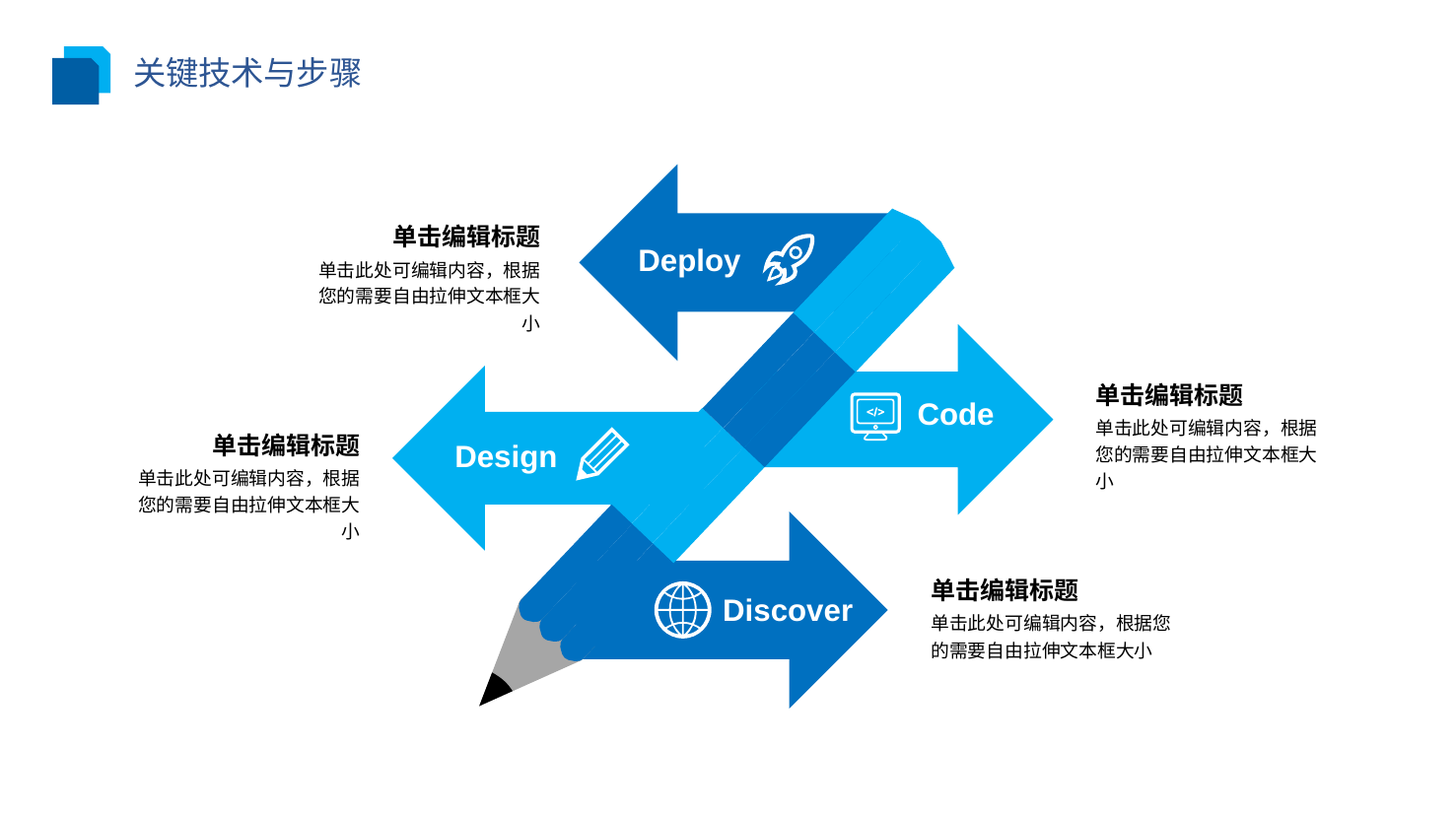

关键技术与步骤

单击编辑标题
单击此处可编辑内容，根据您的需要自由拉伸文本框大小

Deploy

单击编辑标题
单击此处可编辑内容，根据您的需要自由拉伸文本框大小
Code

单击编辑标题
单击此处可编辑内容，根据您的需要自由拉伸文本框大小

Design

单击编辑标题
单击此处可编辑内容，根据您的需要自由拉伸文本框大小

Discover